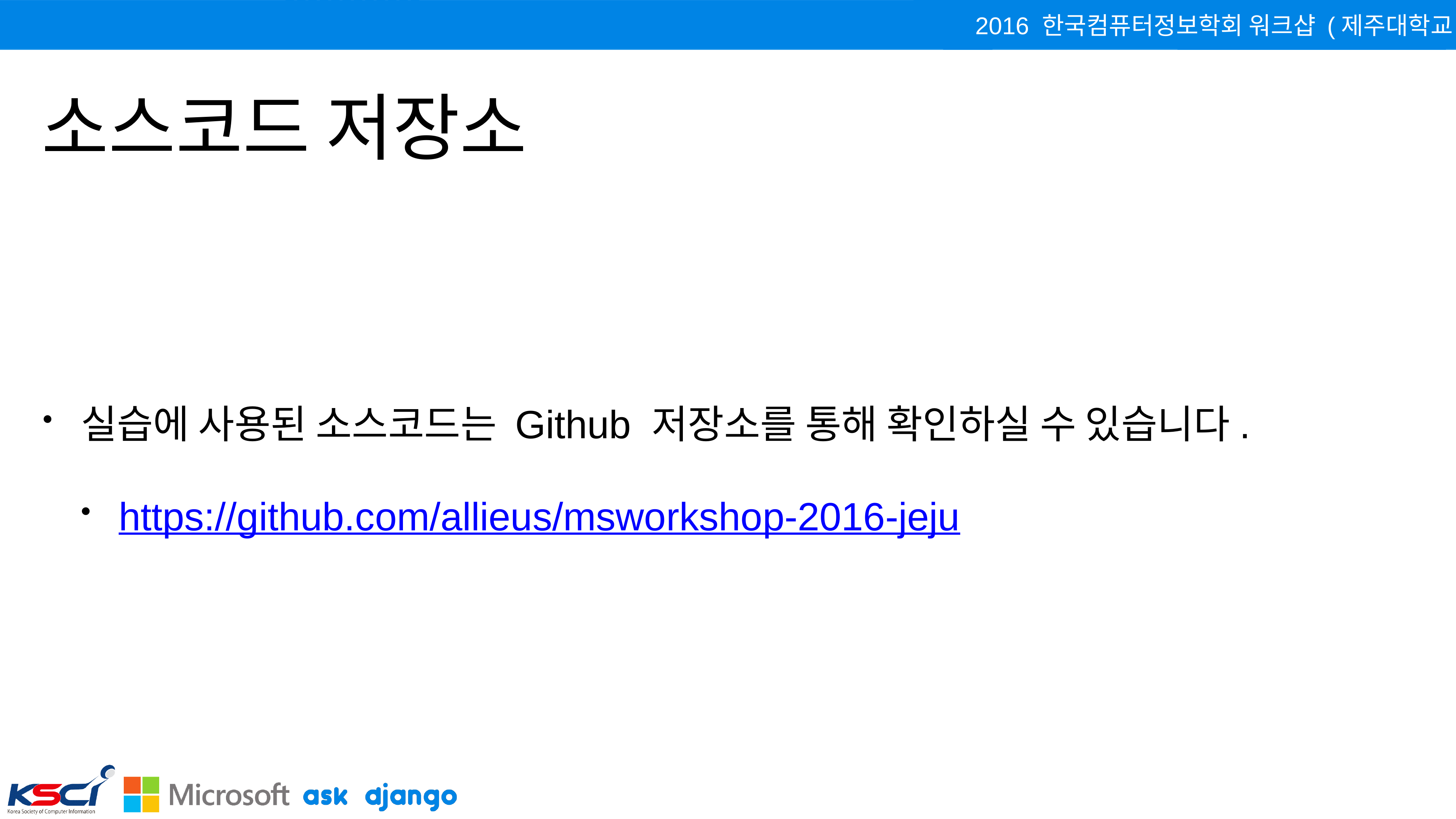

# 소스코드 저장소
실습에 사용된 소스코드는 Github 저장소를 통해 확인하실 수 있습니다.
https://github.com/allieus/msworkshop-2016-jeju